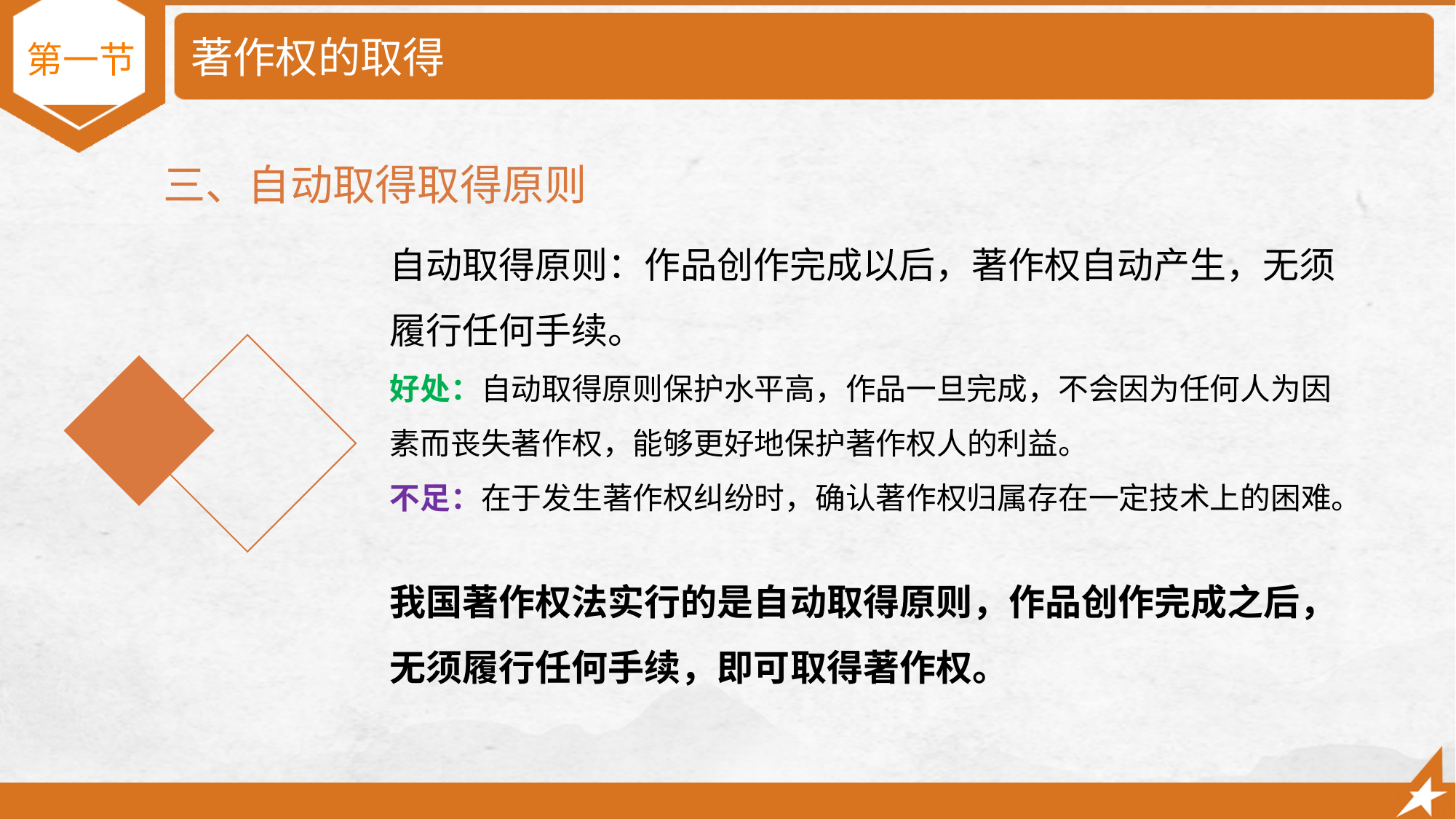

# 著作权的取得
第一节
三、自动取得取得原则
自动取得原则：作品创作完成以后，著作权自动产生，无须履行任何手续。
好处：自动取得原则保护水平高，作品一旦完成，不会因为任何人为因素而丧失著作权，能够更好地保护著作权人的利益。
不足：在于发生著作权纠纷时，确认著作权归属存在一定技术上的困难。

我国著作权法实行的是自动取得原则，作品创作完成之后，无须履行任何手续，即可取得著作权。